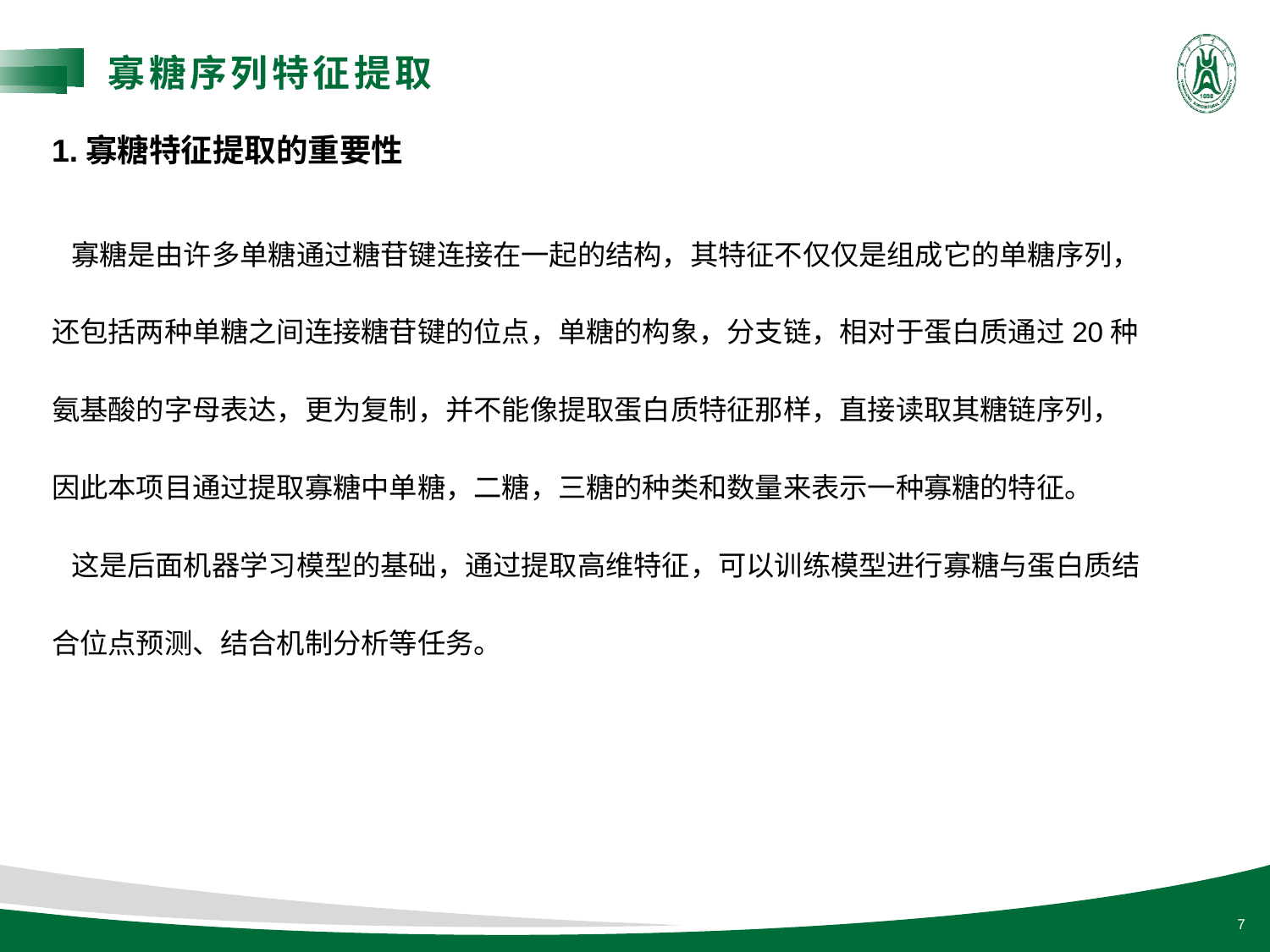

寡糖序列特征提取
1.寡糖特征提取的重要性
  寡糖是由许多单糖通过糖苷键连接在一起的结构，其特征不仅仅是组成它的单糖序列，还包括两种单糖之间连接糖苷键的位点，单糖的构象，分支链，相对于蛋白质通过20种氨基酸的字母表达，更为复制，并不能像提取蛋白质特征那样，直接读取其糖链序列，因此本项目通过提取寡糖中单糖，二糖，三糖的种类和数量来表示一种寡糖的特征。
  这是后面机器学习模型的基础，通过提取高维特征，可以训练模型进行寡糖与蛋白质结合位点预测、结合机制分析等任务。
7